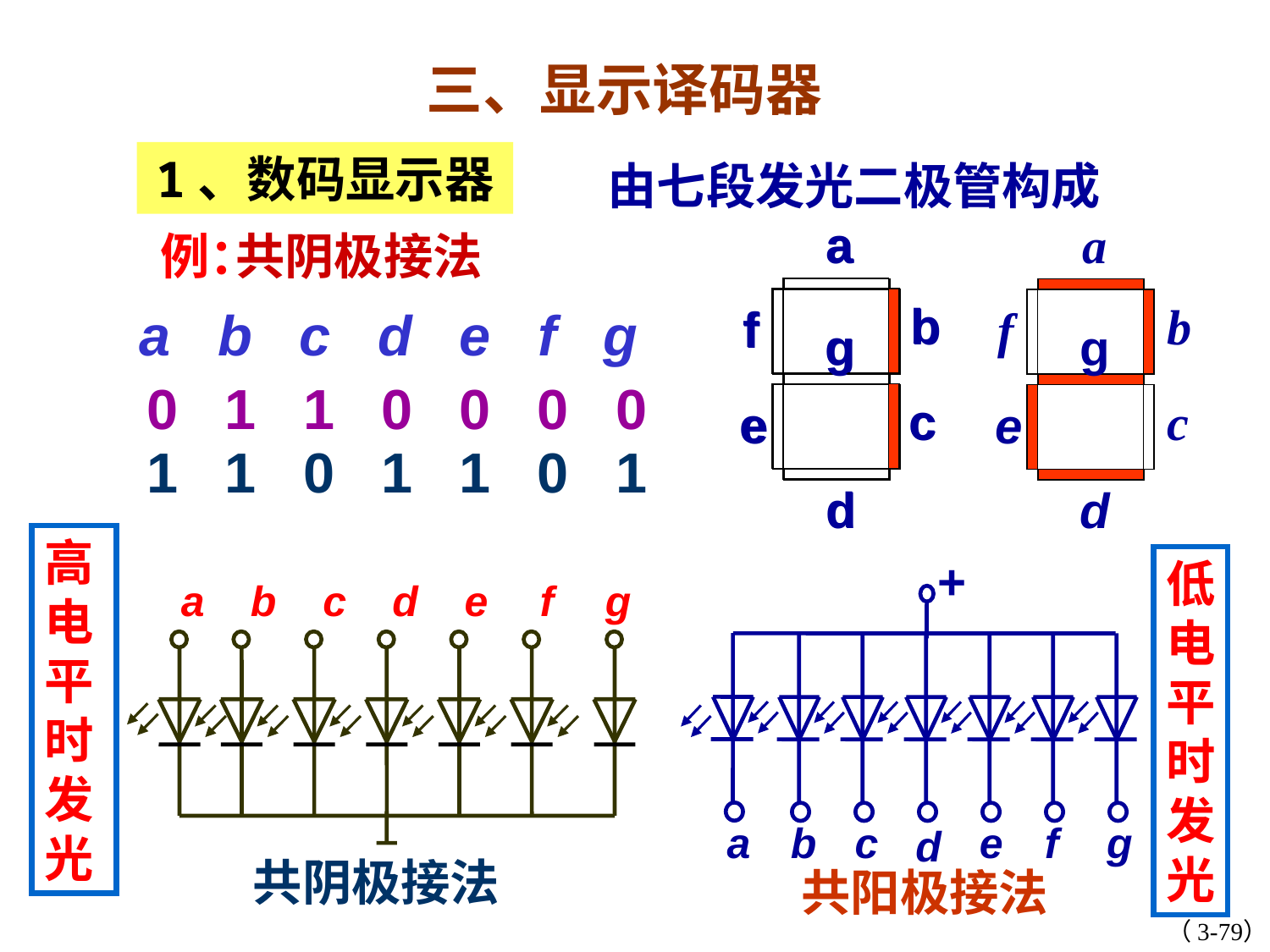

三、显示译码器
1、数码显示器
  由七段发光二极管构成
a

b
f
g

c
e

d
a

b
f
g
c
e
d
a

b
f
g

c
e

d
例：
共阴极接法
a   b   c   d   e   f   g
0   1   1   0   0   0   0
1   1   0   1   1   0   1
高电平时发光
+

a
b
e
f
g
c
d
共阳极接法
低电平时发光
a
b
c
d
e
f
g

共阴极接法
（3-79）